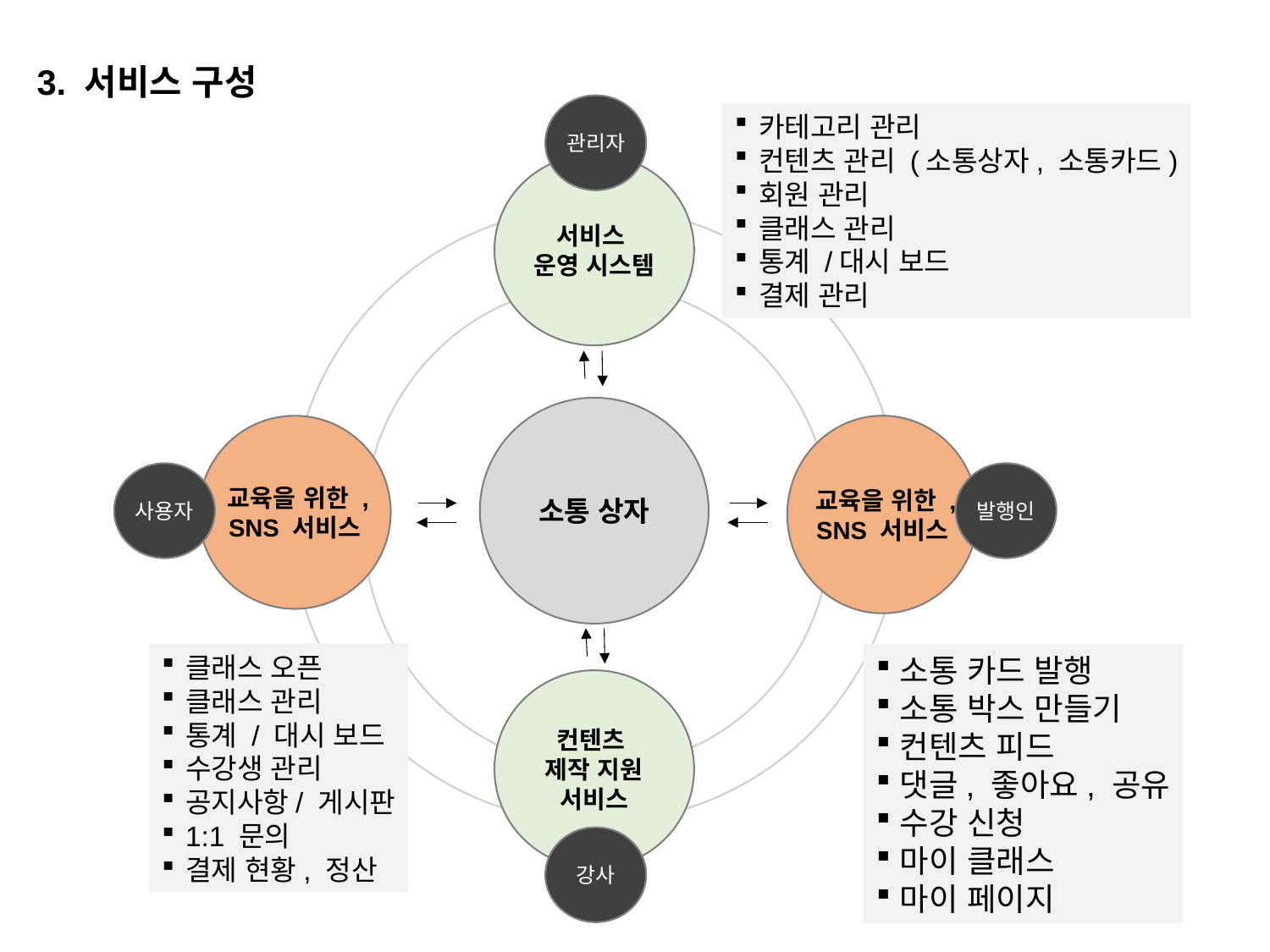

3. 서비스 구성
관리자
카테고리 관리
컨텐츠 관리 (소통상자, 소통카드)
회원 관리
클래스 관리
통계 /대시 보드
결제 관리
서비스
운영 시스템

소통 상자
교육을 위한 ,
SNS 서비스
교육을 위한 ,
SNS 서비스
사용자
발행인
클래스 오픈
클래스 관리
통계 / 대시 보드
수강생 관리
공지사항/ 게시판
1:1 문의
결제 현황, 정산
소통 카드 발행
소통 박스 만들기
컨텐츠 피드
댓글, 좋아요, 공유
수강 신청
마이 클래스
마이 페이지
컨텐츠
제작 지원
서비스
강사